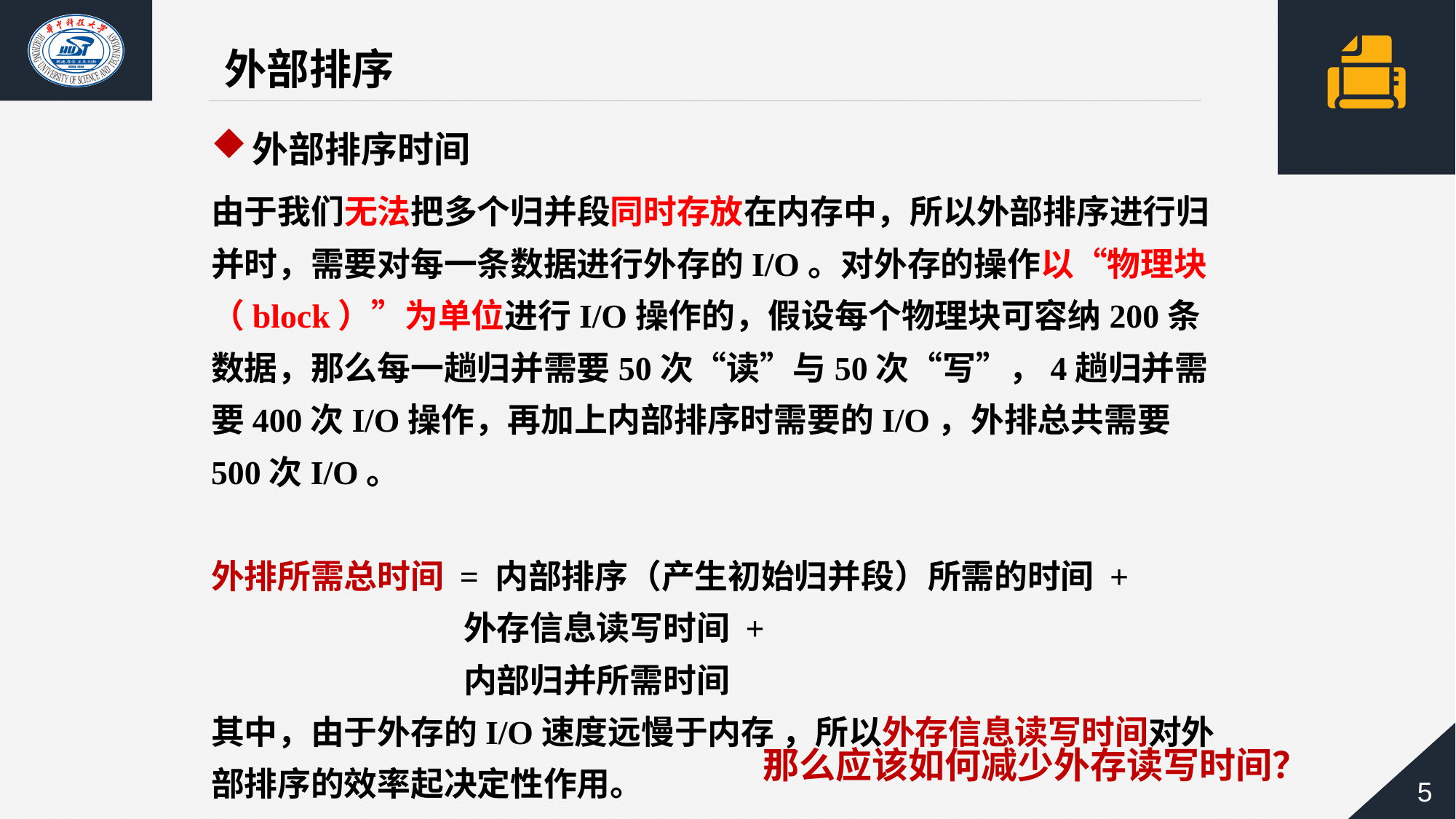

外部排序

外部排序时间
由于我们无法把多个归并段同时存放在内存中，所以外部排序进行归并时，需要对每一条数据进行外存的I/O。对外存的操作以“物理块（block）”为单位进行I/O操作的，假设每个物理块可容纳200条数据，那么每一趟归并需要50次“读”与50次“写”，4趟归并需要400次I/O操作，再加上内部排序时需要的I/O，外排总共需要500次I/O。

外排所需总时间 = 内部排序（产生初始归并段）所需的时间 +
                                外存信息读写时间 +
                                内部归并所需时间
其中，由于外存的I/O速度远慢于内存 ，所以外存信息读写时间对外部排序的效率起决定性作用。
那么应该如何减少外存读写时间？